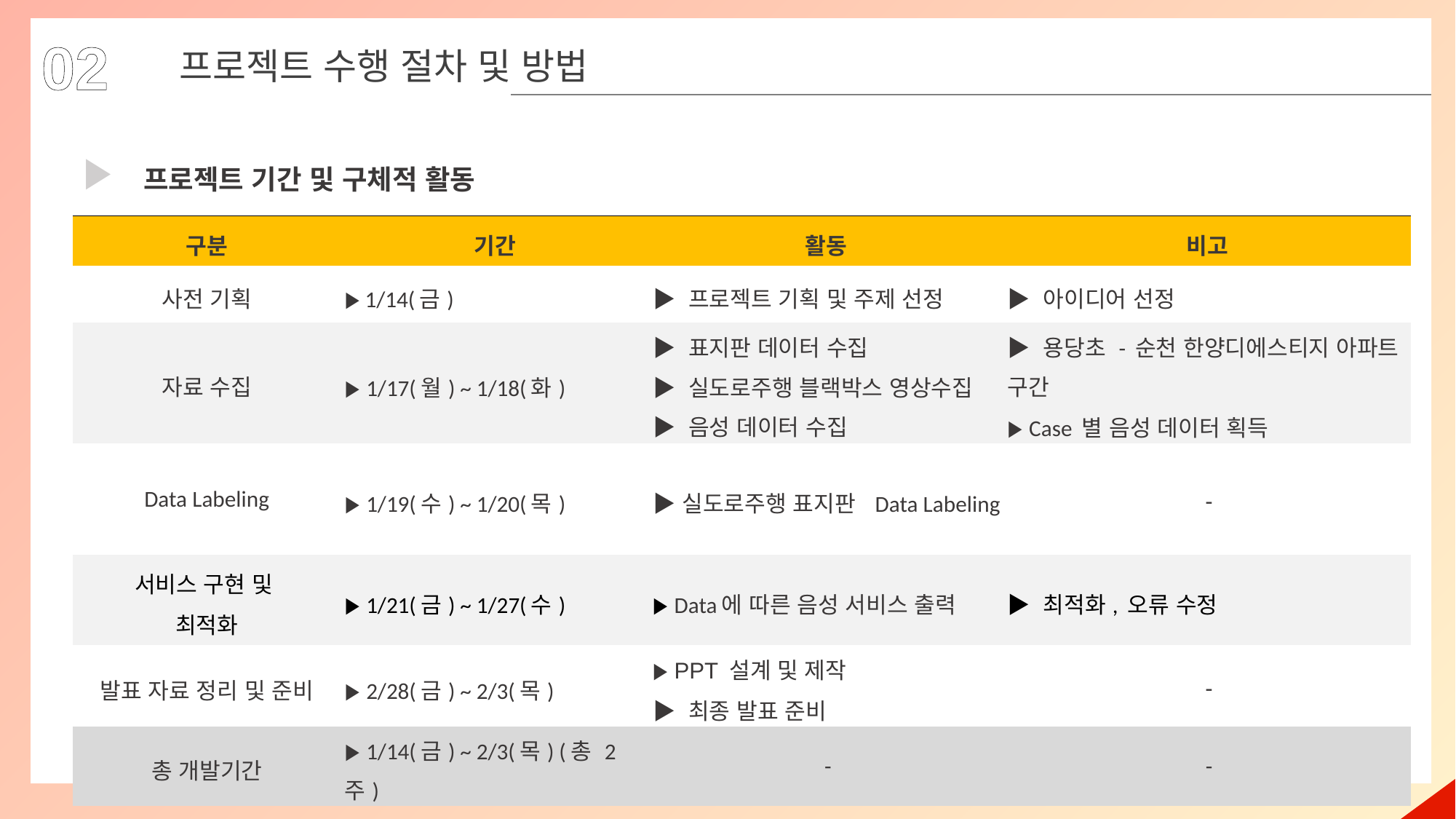

02
프로젝트 수행 절차 및 방법
▶
프로젝트 기간 및 구체적 활동
| 구분 | 기간 | 활동 | 비고 |
| --- | --- | --- | --- |
| 사전 기획 | ▶ 1/14(금) | ▶ 프로젝트 기획 및 주제 선정 | ▶ 아이디어 선정 |
| 자료 수집 | ▶ 1/17(월) ~ 1/18(화) | ▶ 표지판 데이터 수집 ▶ 실도로주행 블랙박스 영상수집 ▶ 음성 데이터 수집 | ▶ 용당초 - 순천 한양디에스티지 아파트 구간 ▶ Case 별 음성 데이터 획득 |
| Data Labeling | ▶ 1/19(수) ~ 1/20(목) | ▶실도로주행 표지판 Data Labeling | - |
| 서비스 구현 및 최적화 | ▶ 1/21(금) ~ 1/27(수) | ▶ Data에 따른 음성 서비스 출력 | ▶ 최적화, 오류 수정 |
| 발표 자료 정리 및 준비 | ▶ 2/28(금) ~ 2/3(목) | ▶ PPT 설계 및 제작 ▶ 최종 발표 준비 | - |
| 총 개발기간 | ▶ 1/14(금) ~ 2/3(목) (총 2주) | - | - |